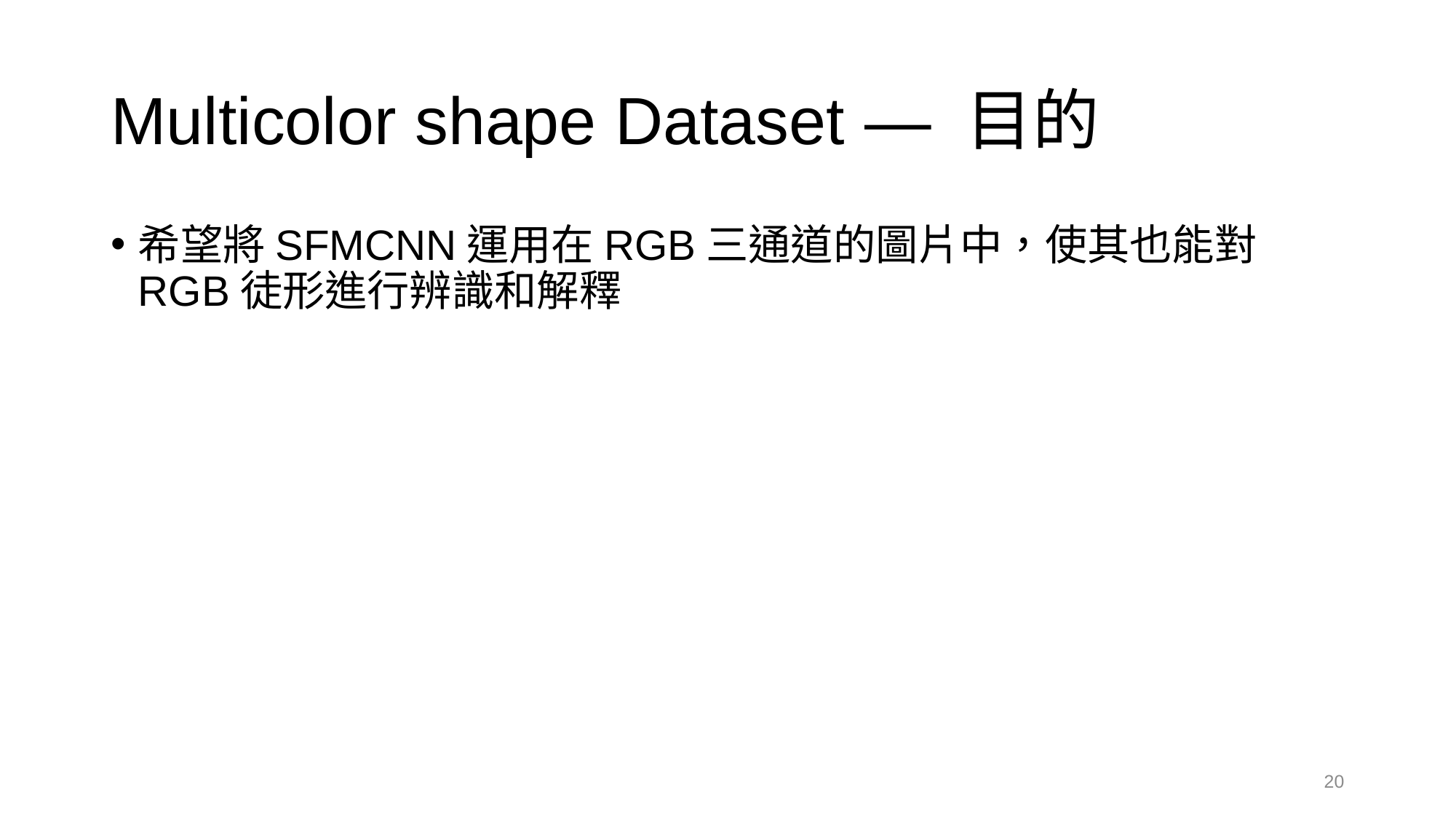

# Multicolor shape Dataset — 目的
希望將SFMCNN運用在RGB三通道的圖片中，使其也能對RGB徒形進行辨識和解釋
20